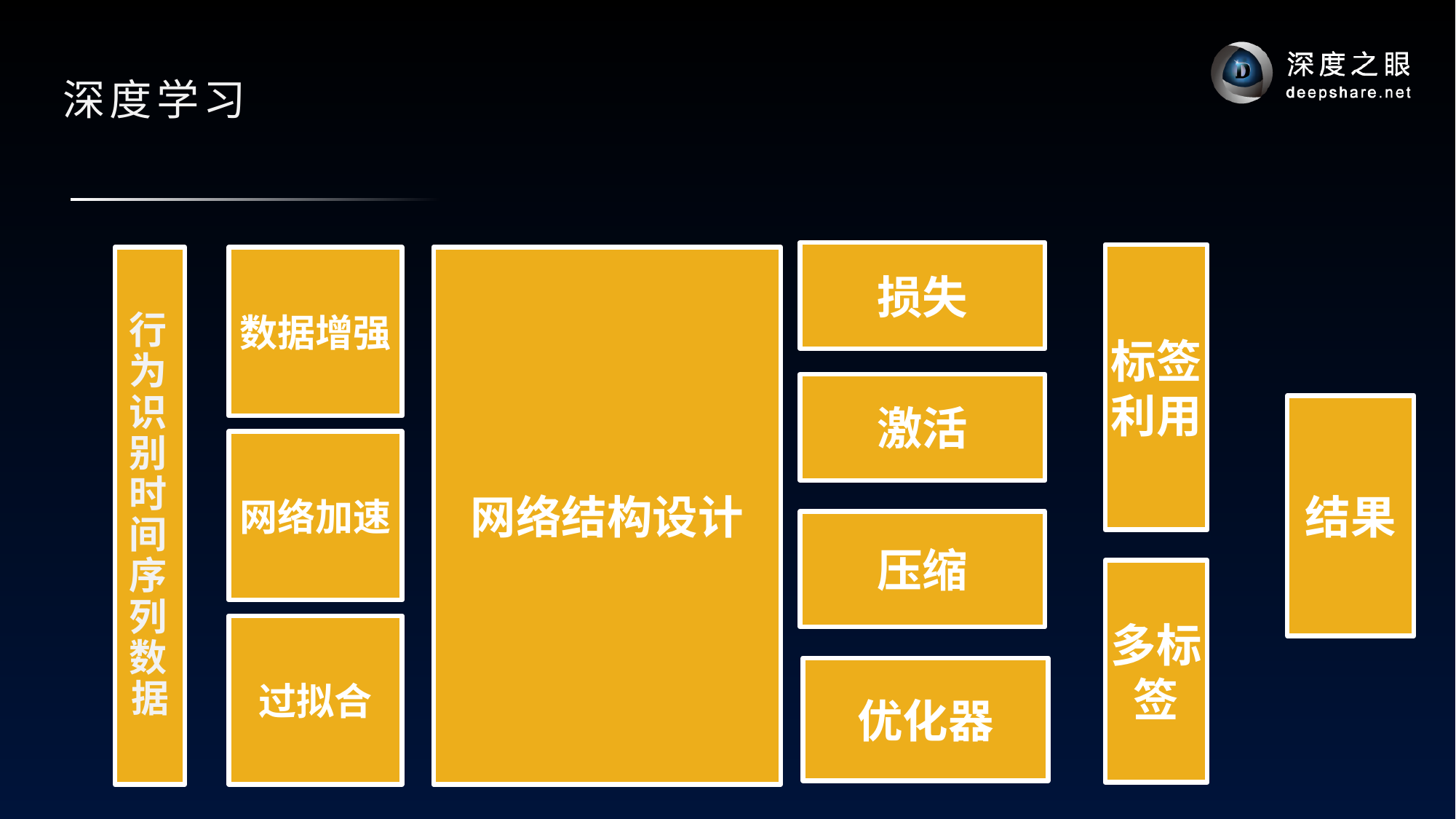

# 深度学习

损失

标签利用

行为识别时间序列数据

数据增强

网络结构设计

激活

结果

网络加速

压缩

多标签

过拟合

优化器